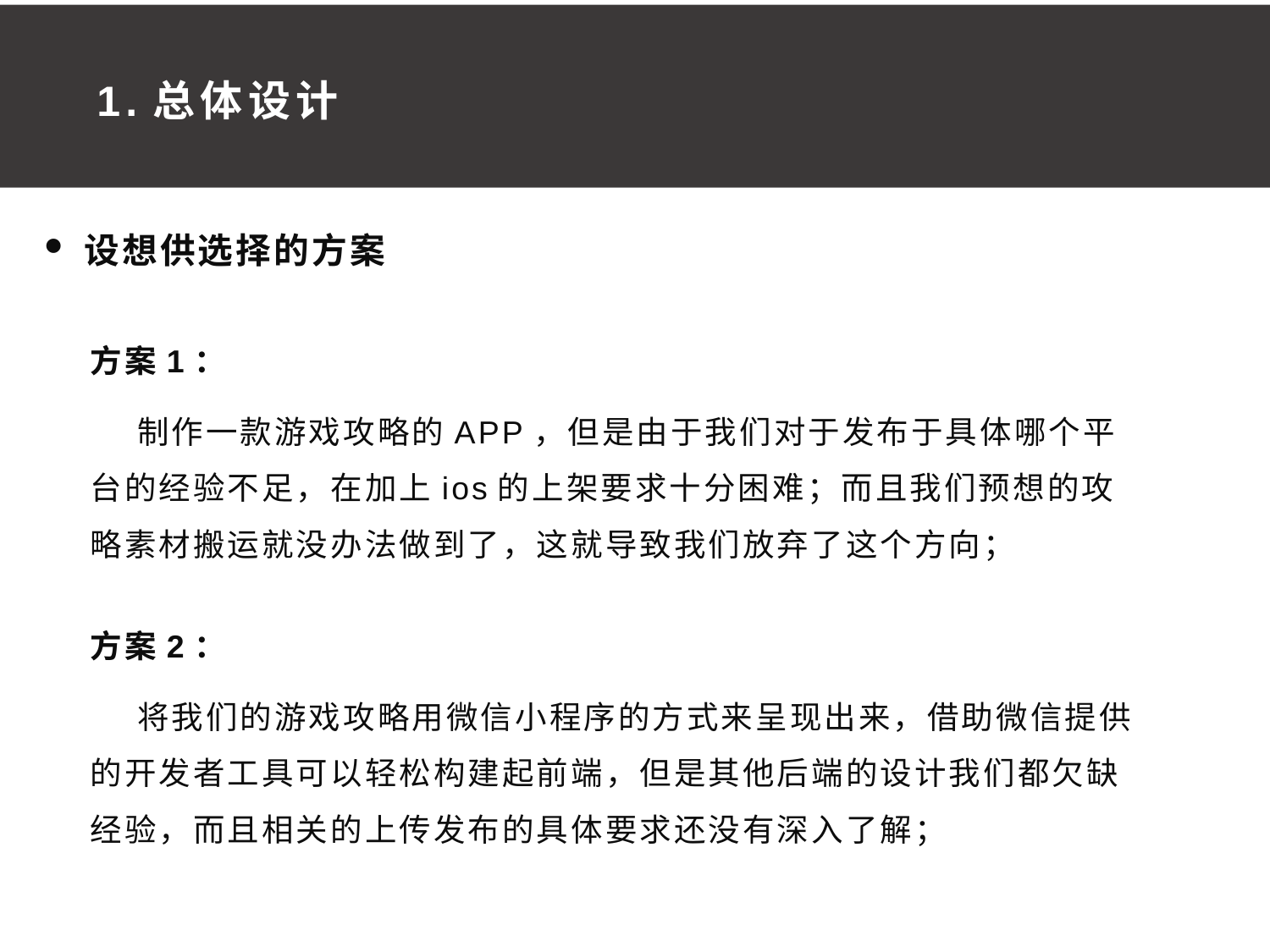

1.总体设计
设想供选择的方案
方案1：
    制作一款游戏攻略的APP，但是由于我们对于发布于具体哪个平台的经验不足，在加上ios的上架要求十分困难；而且我们预想的攻略素材搬运就没办法做到了，这就导致我们放弃了这个方向；
方案2：
    将我们的游戏攻略用微信小程序的方式来呈现出来，借助微信提供的开发者工具可以轻松构建起前端，但是其他后端的设计我们都欠缺经验，而且相关的上传发布的具体要求还没有深入了解；